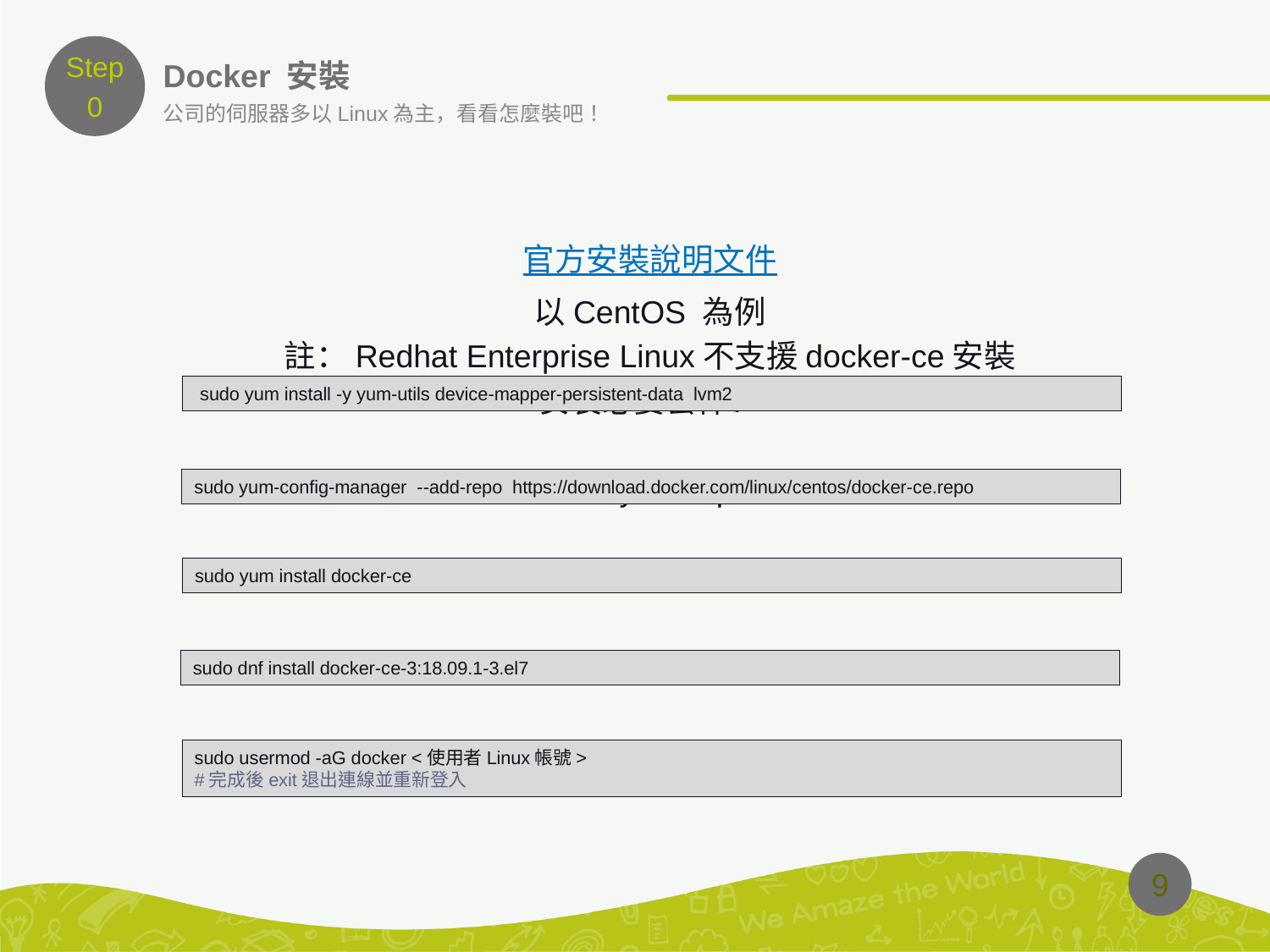

Step
0
# Docker 安裝
公司的伺服器多以Linux為主，看看怎麼裝吧！
官方安裝說明文件
以CentOS 為例
註：Redhat Enterprise Linux不支援docker-ce安裝
安裝必要套件：

設定yum repo

安裝docker CE

若為CentOS8：

若要允許非root使用者使用docker：

 sudo yum install -y yum-utils device-mapper-persistent-data  lvm2
sudo yum-config-manager  --add-repo  https://download.docker.com/linux/centos/docker-ce.repo
sudo yum install docker-ce
sudo dnf install docker-ce-3:18.09.1-3.el7
sudo usermod -aG docker <使用者Linux帳號>
#完成後exit退出連線並重新登入
9